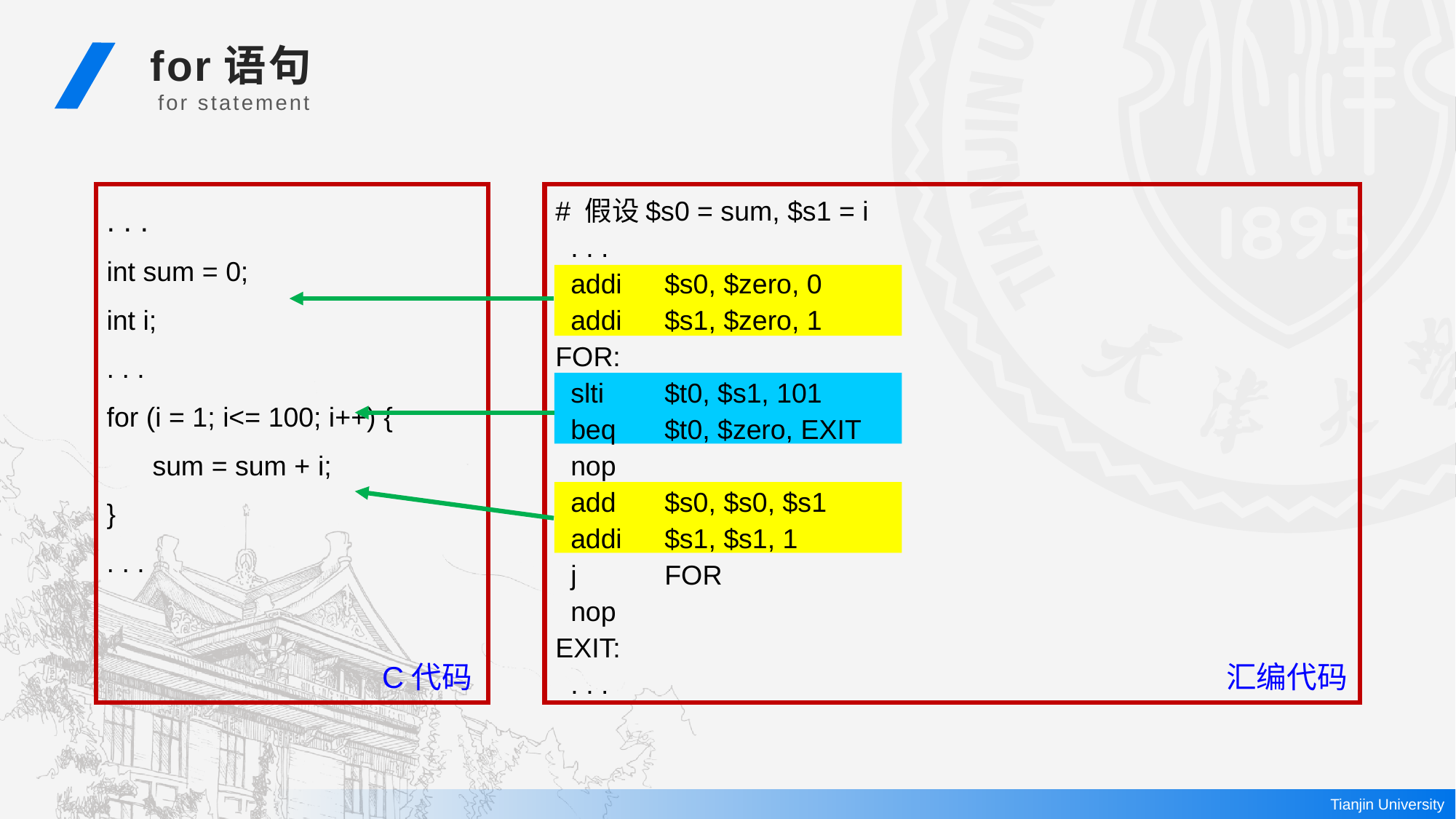

for语句
   for statement
. . .
int sum = 0;
int i;
. . .
for (i = 1; i<= 100; i++) {
      sum = sum + i;
}
. . .
C代码
# 假设$s0 = sum, $s1 = i
  . . .
  addi	$s0, $zero, 0
  addi	$s1, $zero, 1
FOR:
  slti	$t0, $s1, 101
  beq	$t0, $zero, EXIT
  nop
  add	$s0, $s0, $s1
  addi	$s1, $s1, 1
  j	FOR
  nop
EXIT:
  . . .

汇编代码